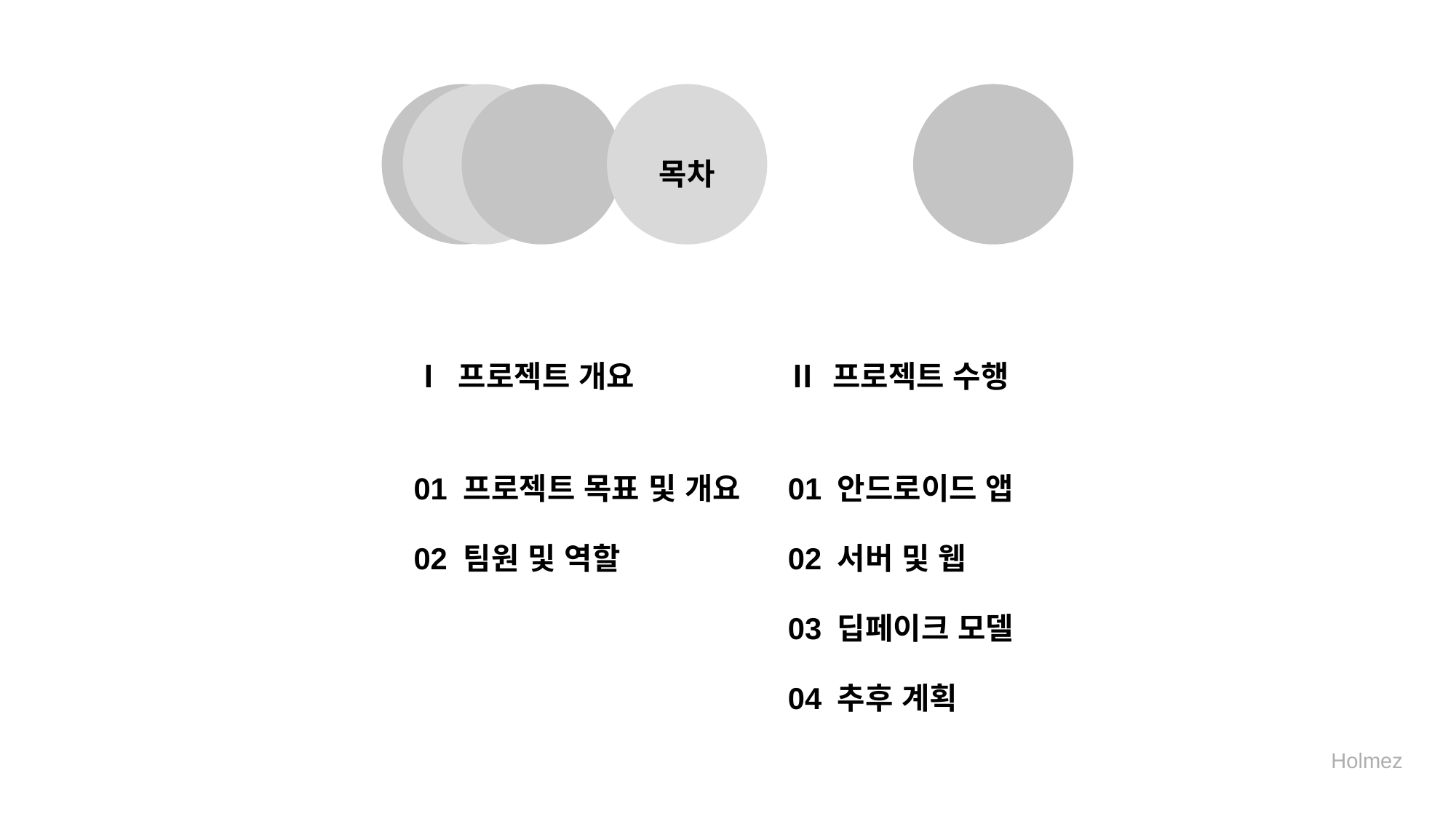

목차
Ⅰ 프로젝트 개요

01 프로젝트 목표 및 개요
02 팀원 및 역할

Ⅱ 프로젝트 수행

01 안드로이드 앱
02 서버 및 웹
03 딥페이크 모델
04 추후 계획

Holmez